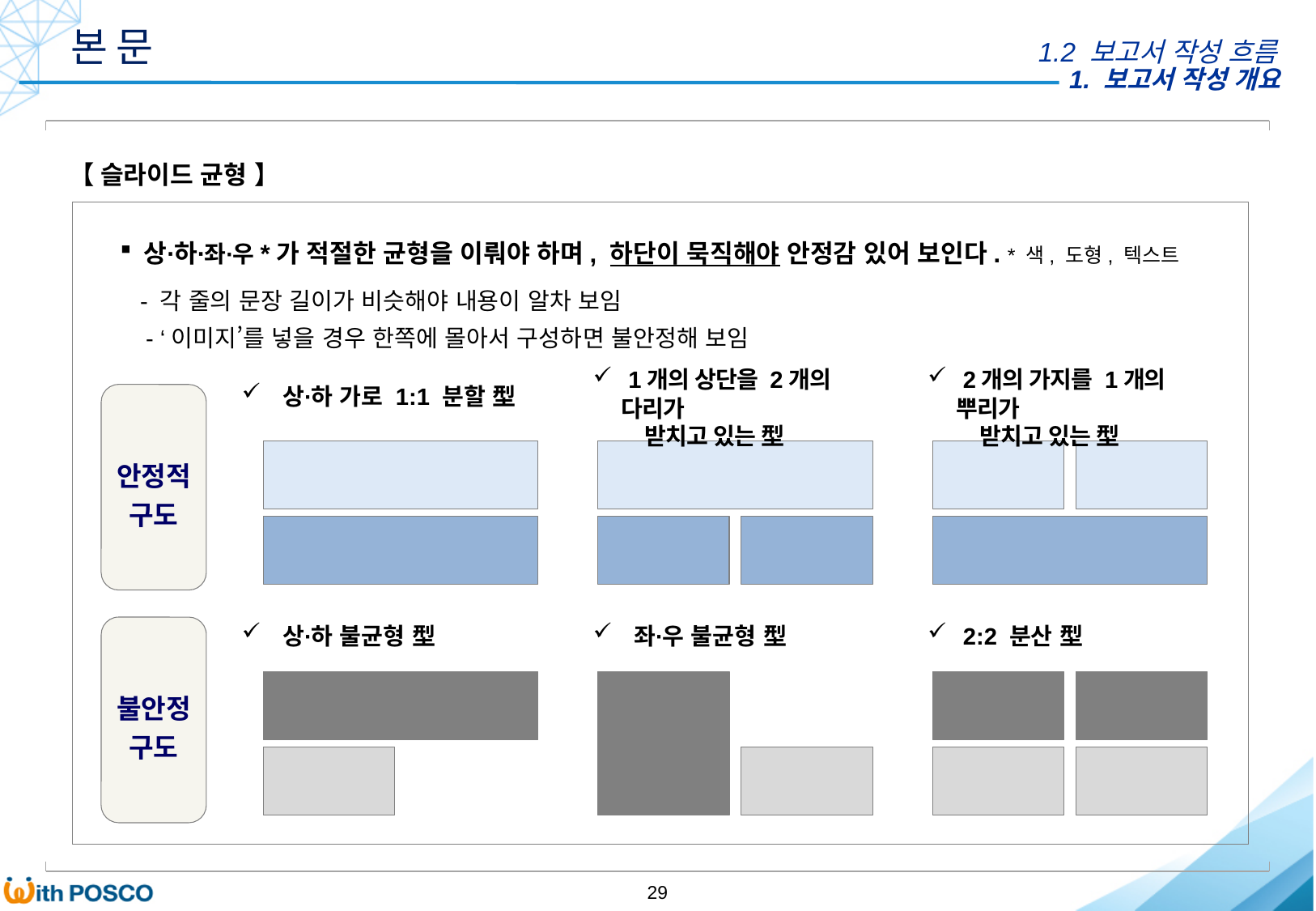

본 문
1.2 보고서 작성 흐름
【 슬라이드 균형 】

상∙하∙좌∙우*가 적절한 균형을 이뤄야 하며, 하단이 묵직해야 안정감 있어 보인다. * 색, 도형, 텍스트
   - 각 줄의 문장 길이가 비슷해야 내용이 알차 보임
   - ‘이미지’를 넣을 경우 한쪽에 몰아서 구성하면 불안정해 보임
 상∙하 가로 1:1 분할 型
 1개의 상단을 2개의 다리가
    받치고 있는 型
 2개의 가지를 1개의 뿌리가
    받치고 있는 型
안정적
구도

불안정
구도
 상∙하 불균형 型
 좌∙우 불균형 型
 2:2 분산 型